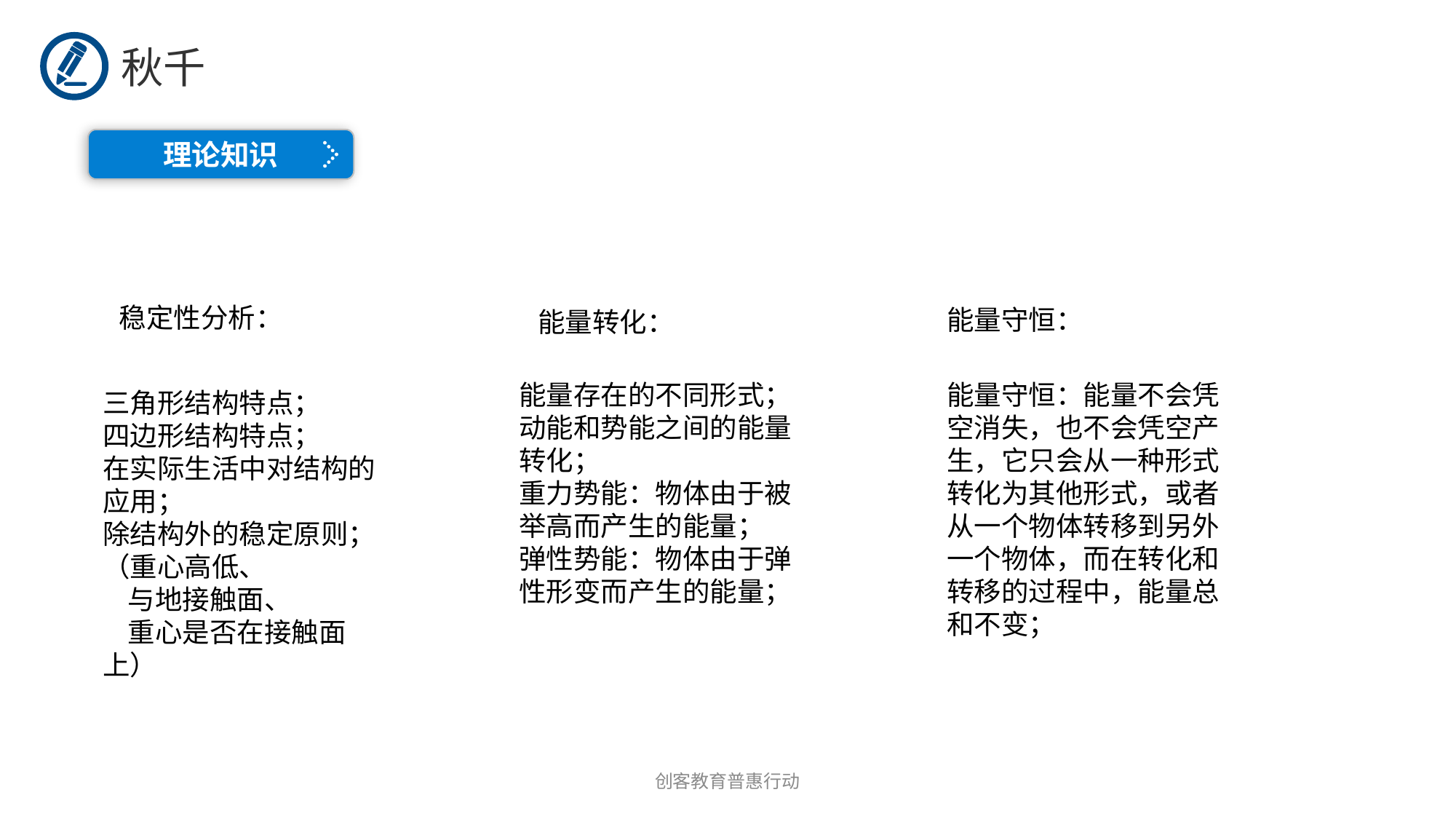

秋千

理论知识

稳定性分析：
能量守恒：
能量转化：
能量存在的不同形式；
动能和势能之间的能量转化；
重力势能：物体由于被举高而产生的能量；
弹性势能：物体由于弹性形变而产生的能量；

能量守恒：能量不会凭空消失，也不会凭空产生，它只会从一种形式转化为其他形式，或者从一个物体转移到另外一个物体，而在转化和转移的过程中，能量总和不变；
三角形结构特点；
四边形结构特点；
在实际生活中对结构的应用；
除结构外的稳定原则；
（重心高低、
   与地接触面、
   重心是否在接触面上）
创客教育普惠行动